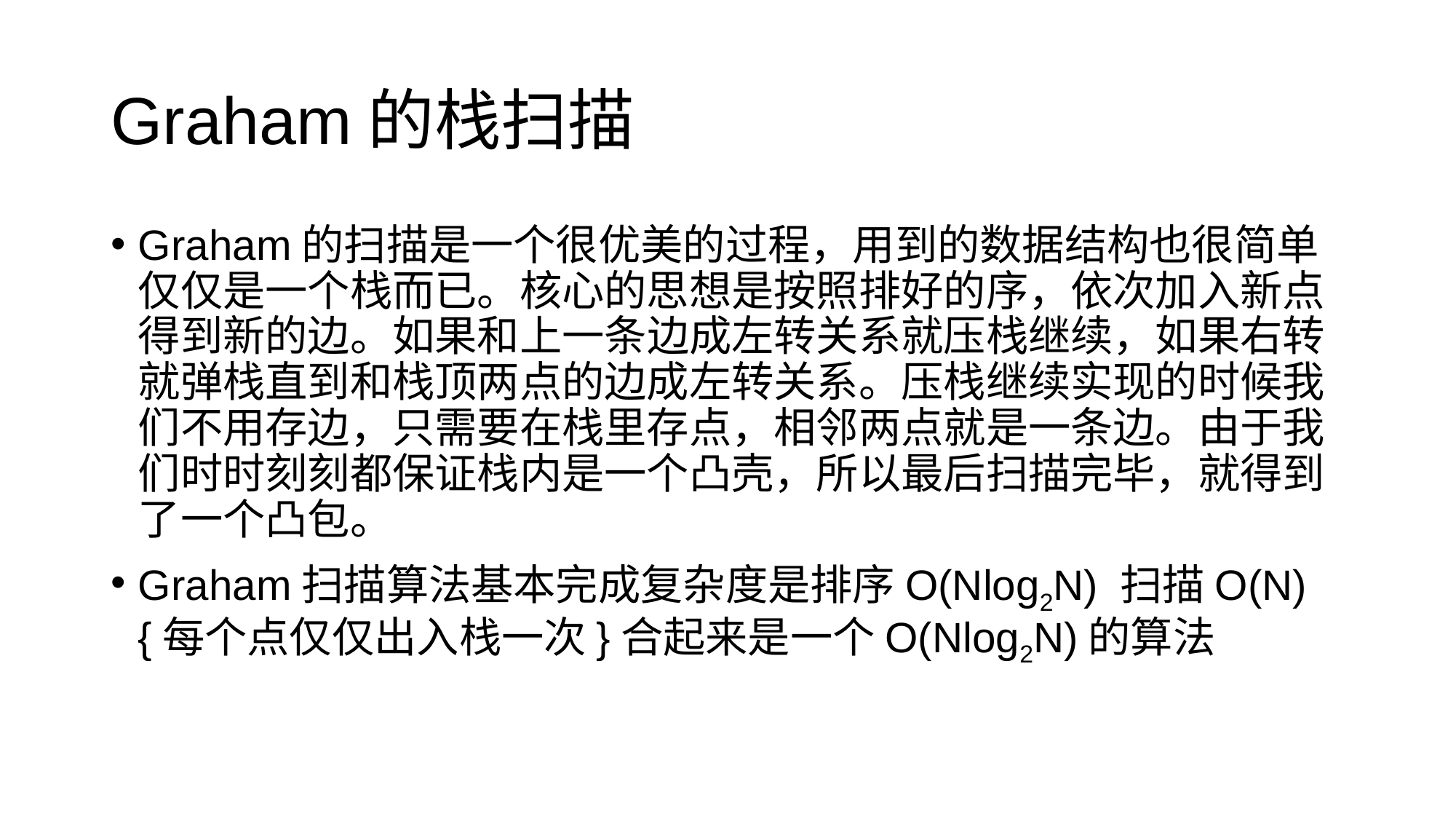

# Graham的栈扫描
Graham的扫描是一个很优美的过程，用到的数据结构也很简单仅仅是一个栈而已。核心的思想是按照排好的序，依次加入新点得到新的边。如果和上一条边成左转关系就压栈继续，如果右转就弹栈直到和栈顶两点的边成左转关系。压栈继续实现的时候我们不用存边，只需要在栈里存点，相邻两点就是一条边。由于我们时时刻刻都保证栈内是一个凸壳，所以最后扫描完毕，就得到了一个凸包。
Graham扫描算法基本完成复杂度是排序O(Nlog2N) 扫描O(N) {每个点仅仅出入栈一次}合起来是一个O(Nlog2N)的算法